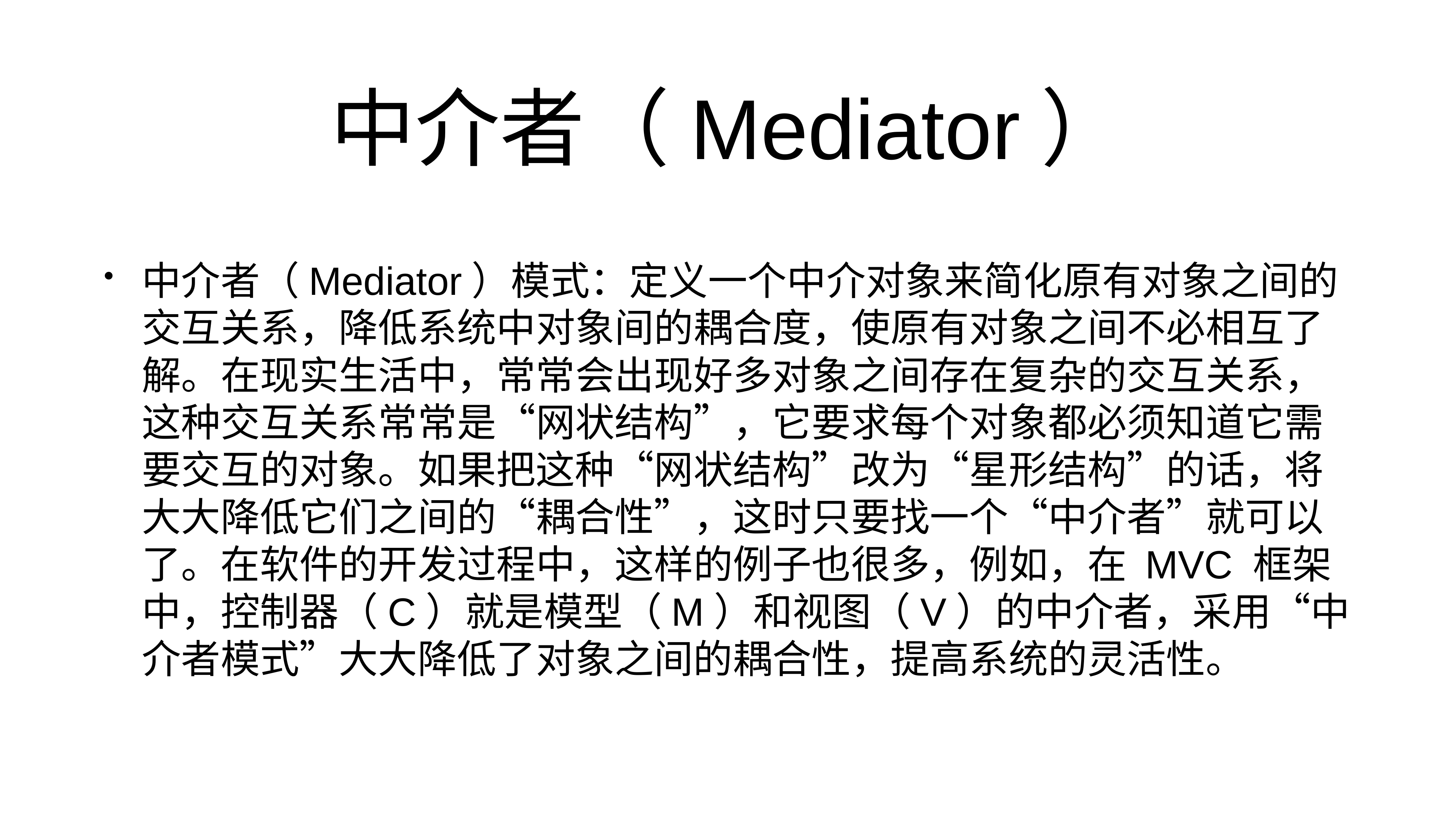

# 中介者（Mediator）
中介者（Mediator）模式：定义一个中介对象来简化原有对象之间的交互关系，降低系统中对象间的耦合度，使原有对象之间不必相互了解。在现实生活中，常常会出现好多对象之间存在复杂的交互关系，这种交互关系常常是“网状结构”，它要求每个对象都必须知道它需要交互的对象。如果把这种“网状结构”改为“星形结构”的话，将大大降低它们之间的“耦合性”，这时只要找一个“中介者”就可以了。在软件的开发过程中，这样的例子也很多，例如，在 MVC 框架中，控制器（C）就是模型（M）和视图（V）的中介者，采用“中介者模式”大大降低了对象之间的耦合性，提高系统的灵活性。